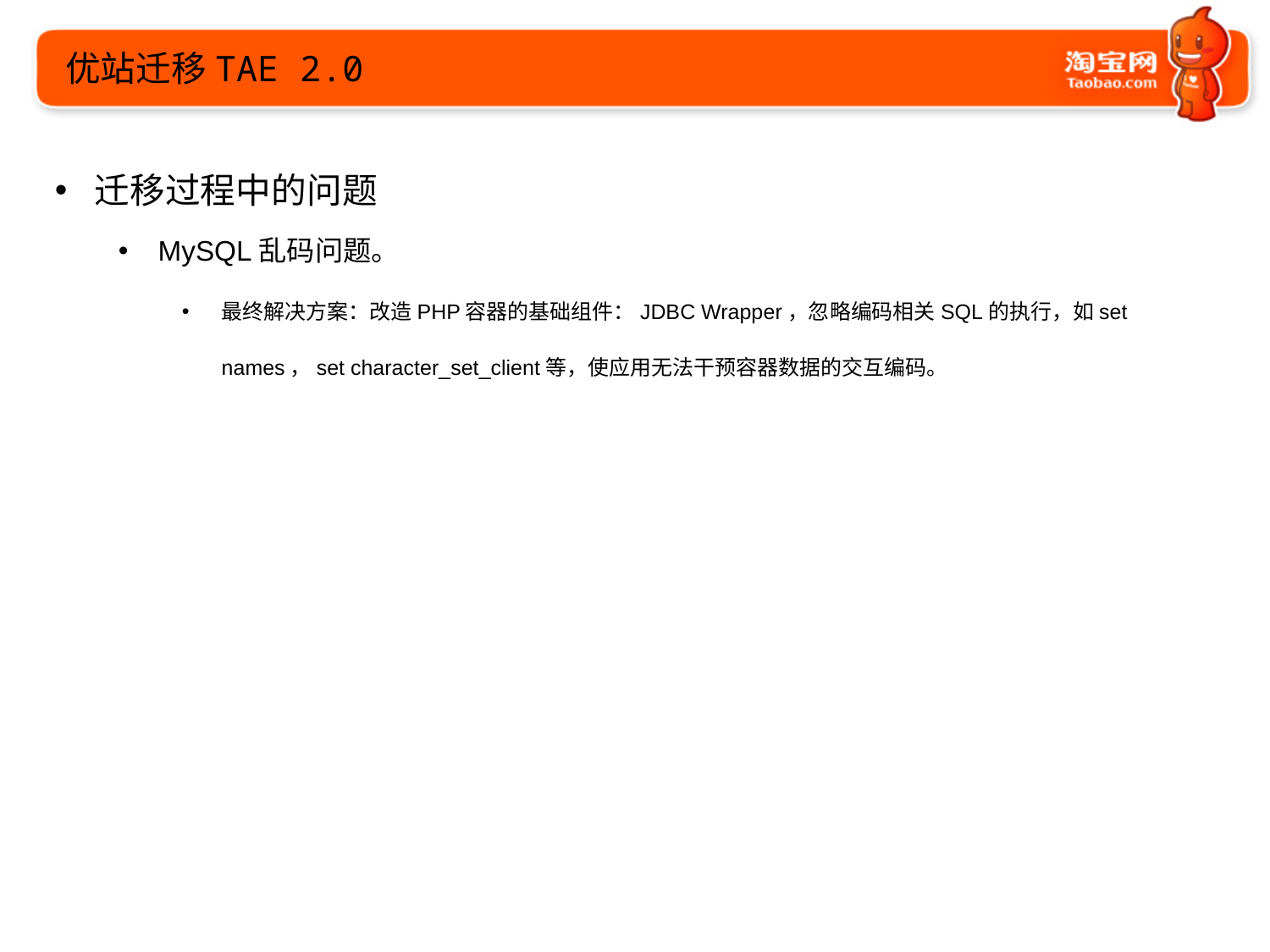

优站迁移TAE 2.0
迁移过程中的问题
MySQL乱码问题。
最终解决方案：改造PHP容器的基础组件：JDBC Wrapper，忽略编码相关SQL的执行，如set names，set character_set_client等，使应用无法干预容器数据的交互编码。